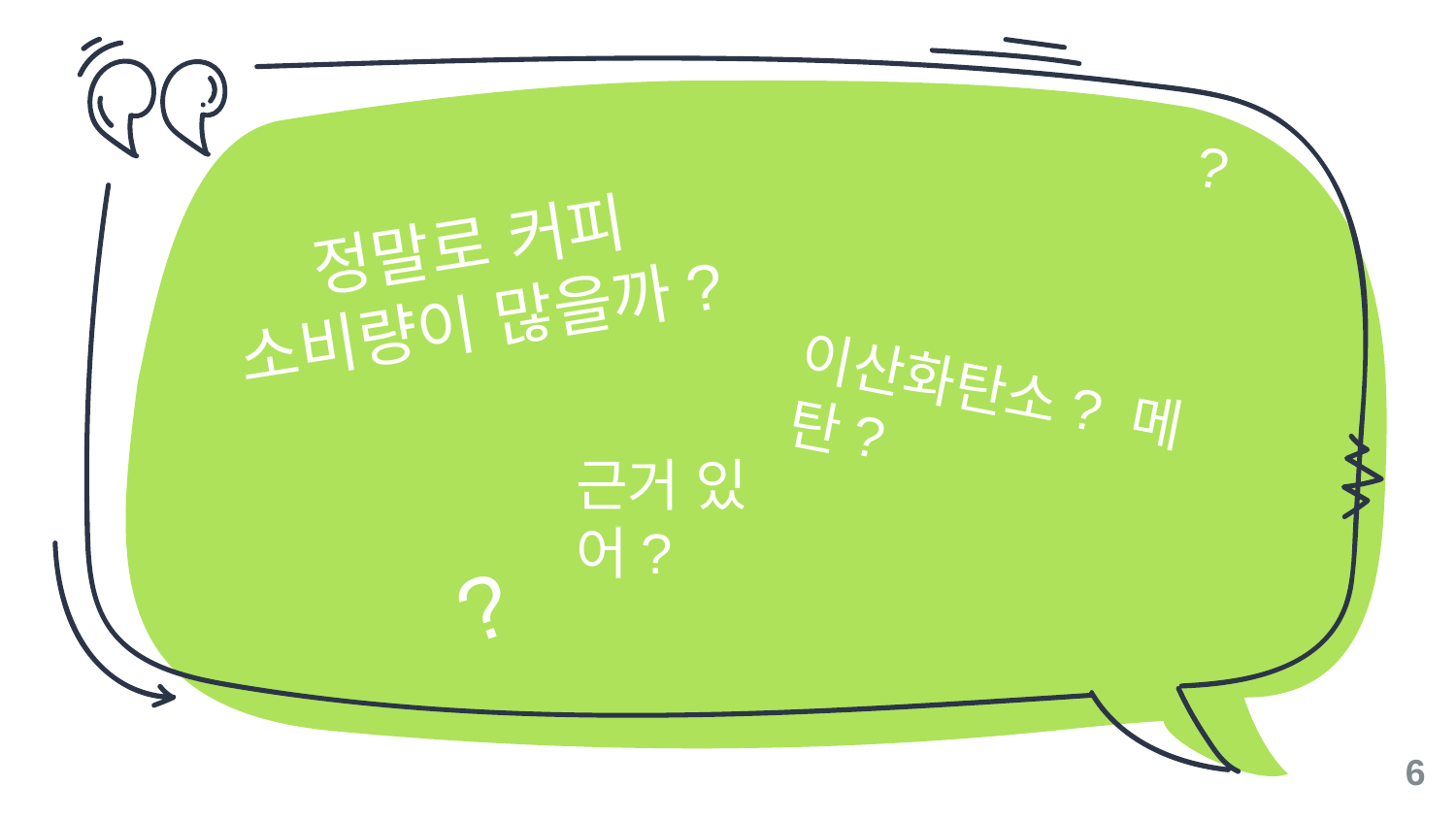

?
정말로 커피 소비량이 많을까?
이산화탄소? 메탄?
근거 있어?
?
6